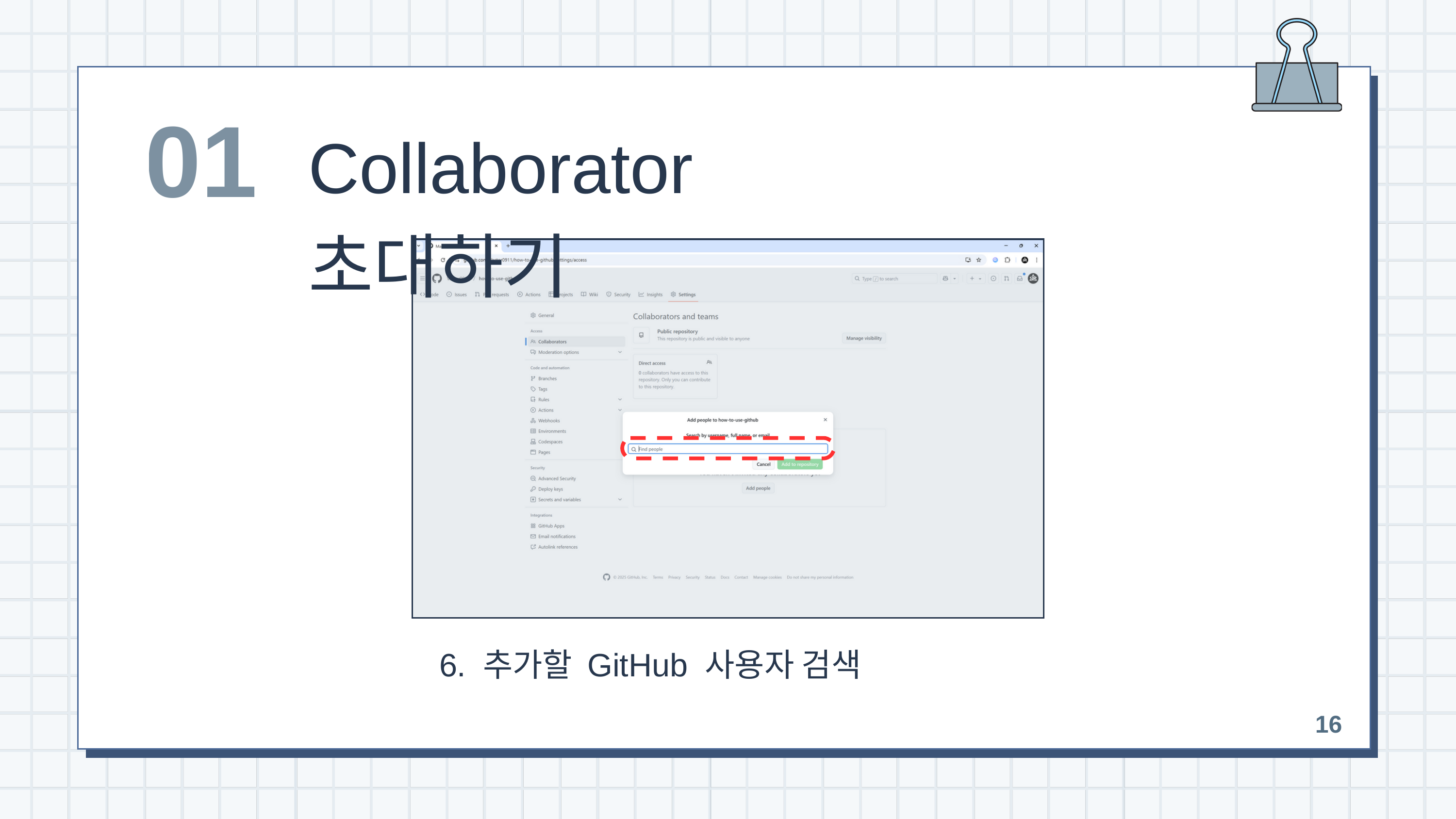

01
Collaborator 초대하기

   6. 추가할 GitHub 사용자 검색
16